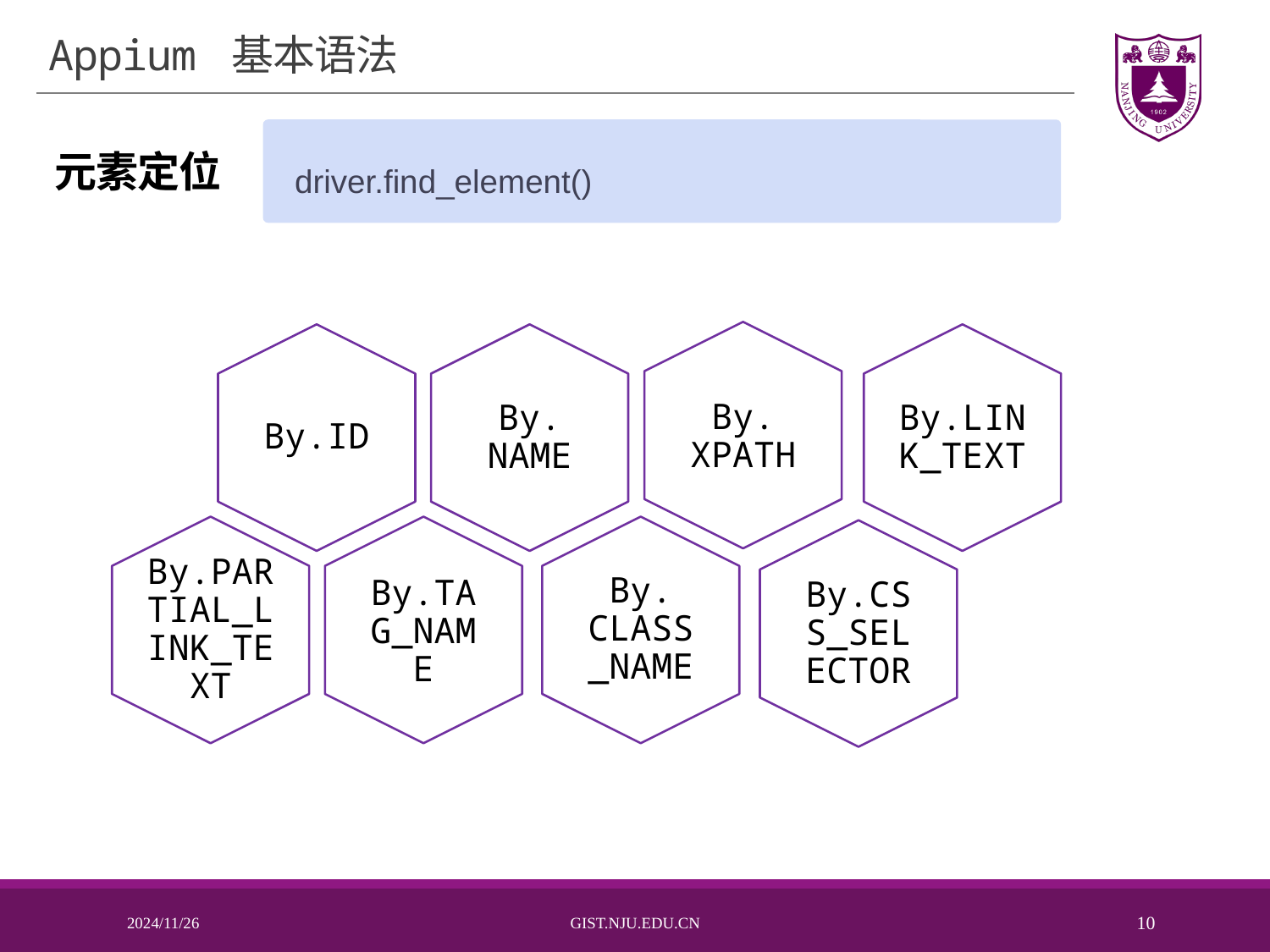

# Appium 基本语法

driver.find_element()
元素定位
# 导入所需的库
# 初始化 WebDriver，创建浏览器实例

By. XPATH

By.ID
By. NAME
By.LINK_TEXT
By.PARTIAL_LINK_TEXT

By.TAG_NAME

By.CSS_SELECTOR
By.
CLASS
_NAME
# 等待元素加载
# 查找元素并执行操作 （验证结果）
#结束会话
2024/11/26
Gist.nju.edu.cn
10